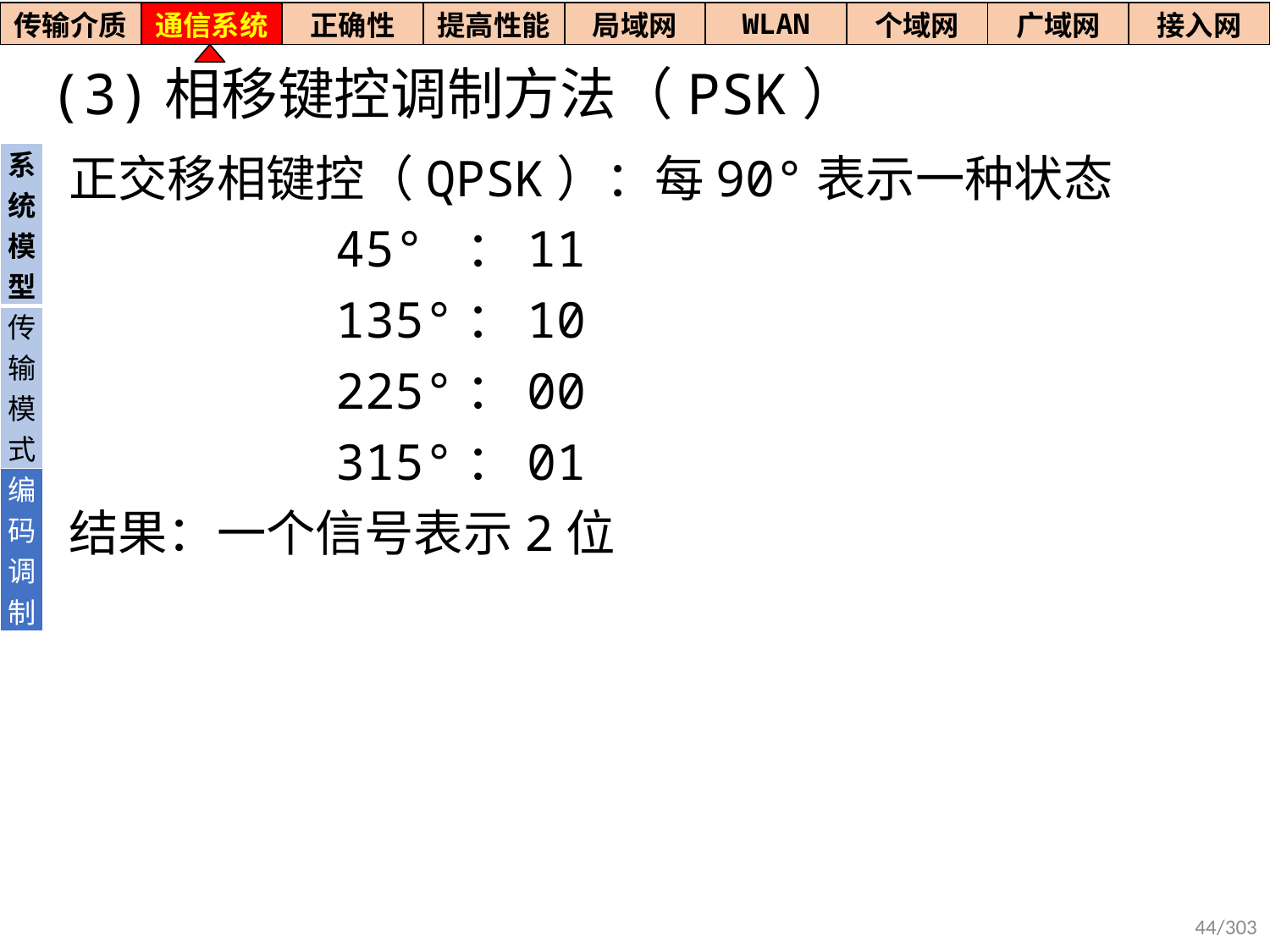

| 传输介质 | 通信系统 | 正确性 | 提高性能 | 局域网 | WLAN | 个域网 | 广域网 | 接入网 |
| --- | --- | --- | --- | --- | --- | --- | --- | --- |

# (3)相移键控调制方法（PSK）
| 系统模型 |
| --- |
| 传输模式 |
| 编码调制 |
正交移相键控（QPSK）：每90°表示一种状态
         45° ：11
         135°：10
         225°：00
         315°：01
结果：一个信号表示2位
44/303